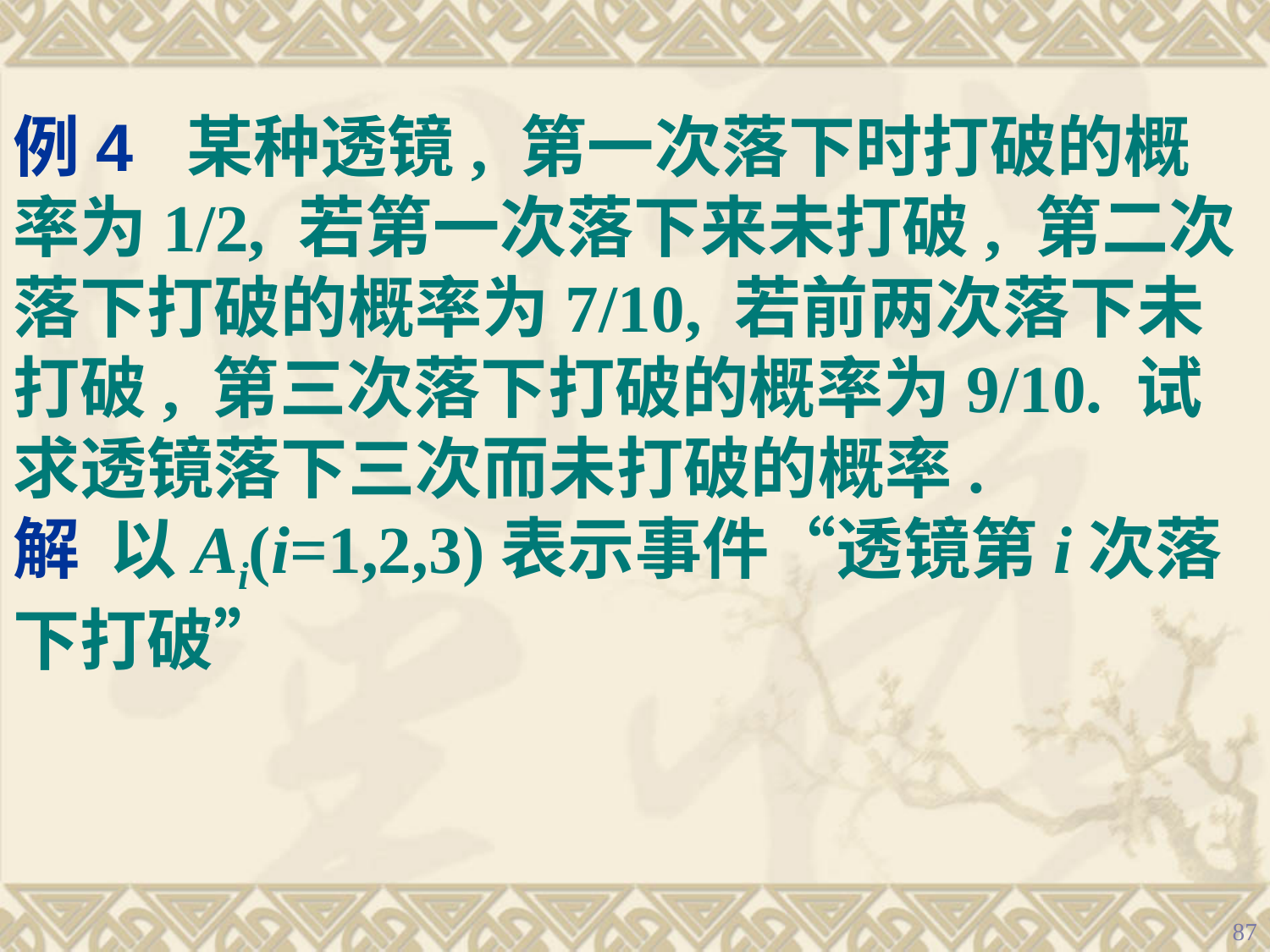

例4  某种透镜, 第一次落下时打破的概率为1/2, 若第一次落下来未打破, 第二次落下打破的概率为7/10, 若前两次落下未打破, 第三次落下打破的概率为9/10. 试求透镜落下三次而未打破的概率.
解  以Ai(i=1,2,3)表示事件“透镜第i次落下打破”
87